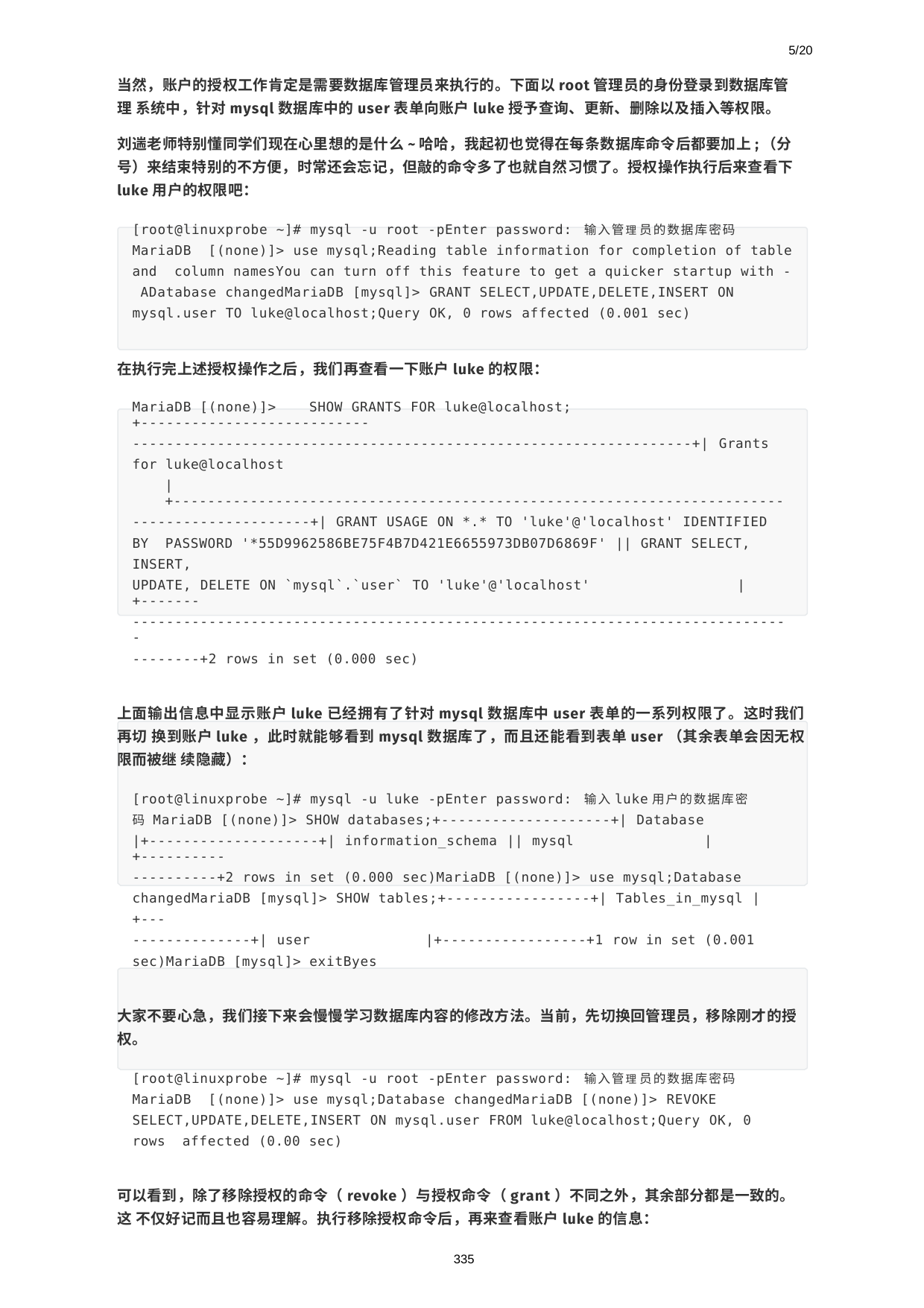

5/20

当然，账户的授权工作肯定是需要数据库管理员来执行的。下面以root管理员的身份登录到数据库管理 系统中，针对mysql数据库中的user表单向账户luke授予查询、更新、删除以及插入等权限。
刘遄老师特别懂同学们现在心里想的是什么~哈哈，我起初也觉得在每条数据库命令后都要加上;（分  号）来结束特别的不方便，时常还会忘记，但敲的命令多了也就自然习惯了。授权操作执行后来查看下  luke用户的权限吧：

[root@linuxprobe ~]# mysql -u root -pEnter password: 输入管理员的数据库密码MariaDB  [(none)]> use mysql;Reading table information for completion of table and  column namesYou can turn off this feature to get a quicker startup with -  ADatabase changedMariaDB [mysql]> GRANT SELECT,UPDATE,DELETE,INSERT ON  mysql.user TO luke@localhost;Query OK, 0 rows affected (0.001 sec)

在执行完上述授权操作之后，我们再查看一下账户luke的权限：

MariaDB [(none)]>	SHOW GRANTS FOR luke@localhost;+---------------------------
------------------------------------------------------------------+| Grants
for luke@localhost
|+------------------------------------------------------------------------
---------------------+| GRANT USAGE ON *.* TO 'luke'@'localhost' IDENTIFIED BY  PASSWORD '*55D9962586BE75F4B7D421E6655973DB07D6869F' || GRANT SELECT, INSERT,
UPDATE, DELETE ON `mysql`.`user` TO 'luke'@'localhost'	|+-------
------------------------------------------------------------------------------
--------+2 rows in set (0.000 sec)

上面输出信息中显示账户luke已经拥有了针对mysql数据库中user表单的一系列权限了。这时我们再切 换到账户luke，此时就能够看到mysql数据库了，而且还能看到表单user（其余表单会因无权限而被继 续隐藏）：

[root@linuxprobe ~]# mysql -u luke -pEnter password: 输入luke用户的数据库密码 MariaDB [(none)]> SHOW databases;+--------------------+| Database
|+--------------------+| information_schema || mysql	|+----------
----------+2 rows in set (0.000 sec)MariaDB [(none)]> use mysql;Database  changedMariaDB [mysql]> SHOW tables;+-----------------+| Tables_in_mysql |+---
--------------+| user	|+-----------------+1 row in set (0.001
sec)MariaDB [mysql]> exitByes

大家不要心急，我们接下来会慢慢学习数据库内容的修改方法。当前，先切换回管理员，移除刚才的授 权。

[root@linuxprobe ~]# mysql -u root -pEnter password: 输入管理员的数据库密码MariaDB  [(none)]> use mysql;Database changedMariaDB [(none)]> REVOKE  SELECT,UPDATE,DELETE,INSERT ON mysql.user FROM luke@localhost;Query OK, 0 rows  affected (0.00 sec)

可以看到，除了移除授权的命令（revoke）与授权命令（grant）不同之外，其余部分都是一致的。这 不仅好记而且也容易理解。执行移除授权命令后，再来查看账户luke的信息：

335